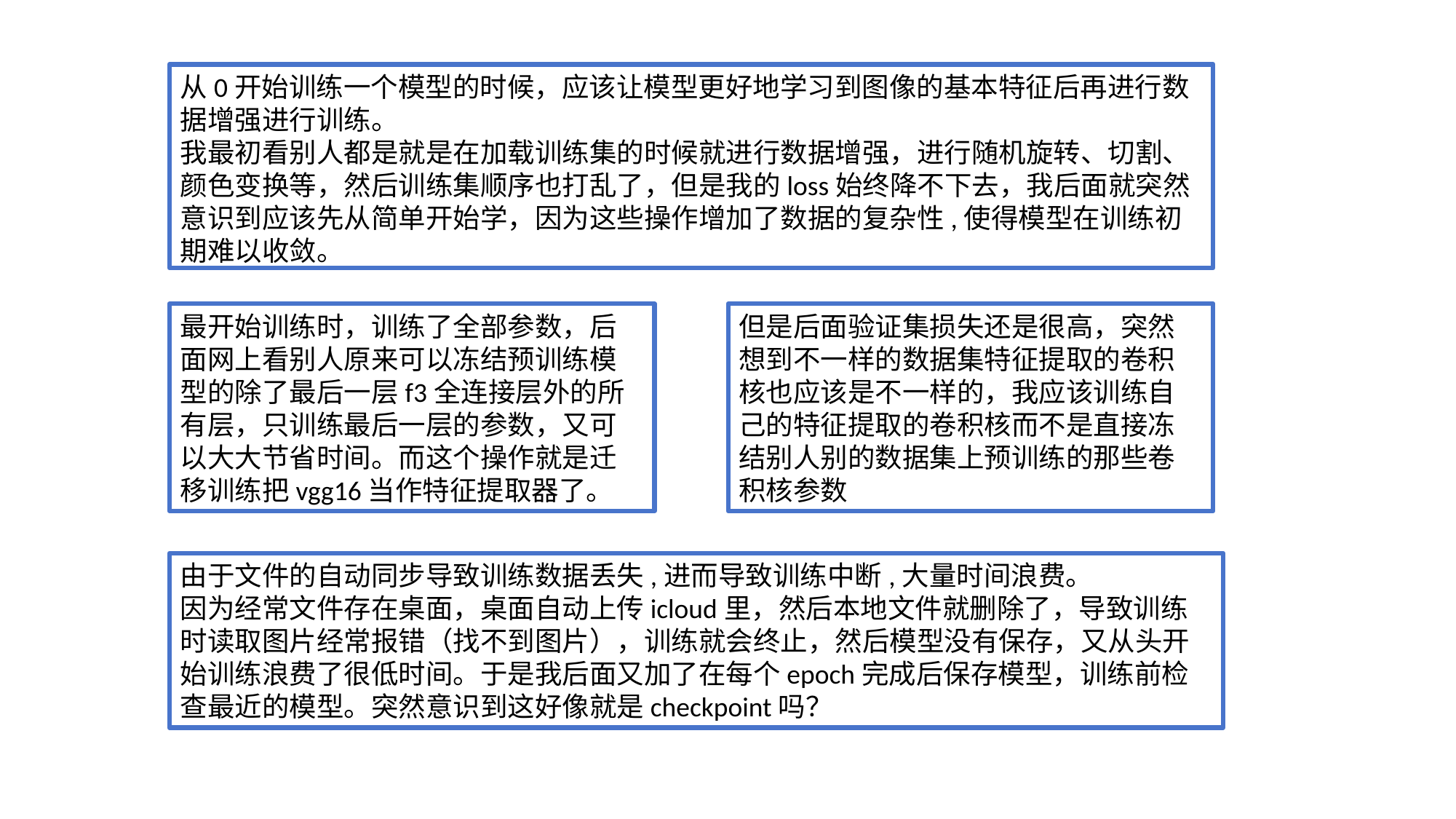

从0开始训练一个模型的时候，应该让模型更好地学习到图像的基本特征后再进行数据增强进行训练。
我最初看别人都是就是在加载训练集的时候就进行数据增强，进行随机旋转、切割、颜色变换等，然后训练集顺序也打乱了，但是我的loss始终降不下去，我后面就突然意识到应该先从简单开始学，因为这些操作增加了数据的复杂性,使得模型在训练初期难以收敛。
最开始训练时，训练了全部参数，后面网上看别人原来可以冻结预训练模型的除了最后一层f3全连接层外的所有层，只训练最后一层的参数，又可以大大节省时间。而这个操作就是迁移训练把vgg16当作特征提取器了。
但是后面验证集损失还是很高，突然想到不一样的数据集特征提取的卷积核也应该是不一样的，我应该训练自己的特征提取的卷积核而不是直接冻结别人别的数据集上预训练的那些卷积核参数
由于文件的自动同步导致训练数据丢失,进而导致训练中断,大量时间浪费。
因为经常文件存在桌面，桌面自动上传icloud里，然后本地文件就删除了，导致训练时读取图片经常报错（找不到图片），训练就会终止，然后模型没有保存，又从头开始训练浪费了很低时间。于是我后面又加了在每个epoch完成后保存模型，训练前检查最近的模型。突然意识到这好像就是checkpoint吗？